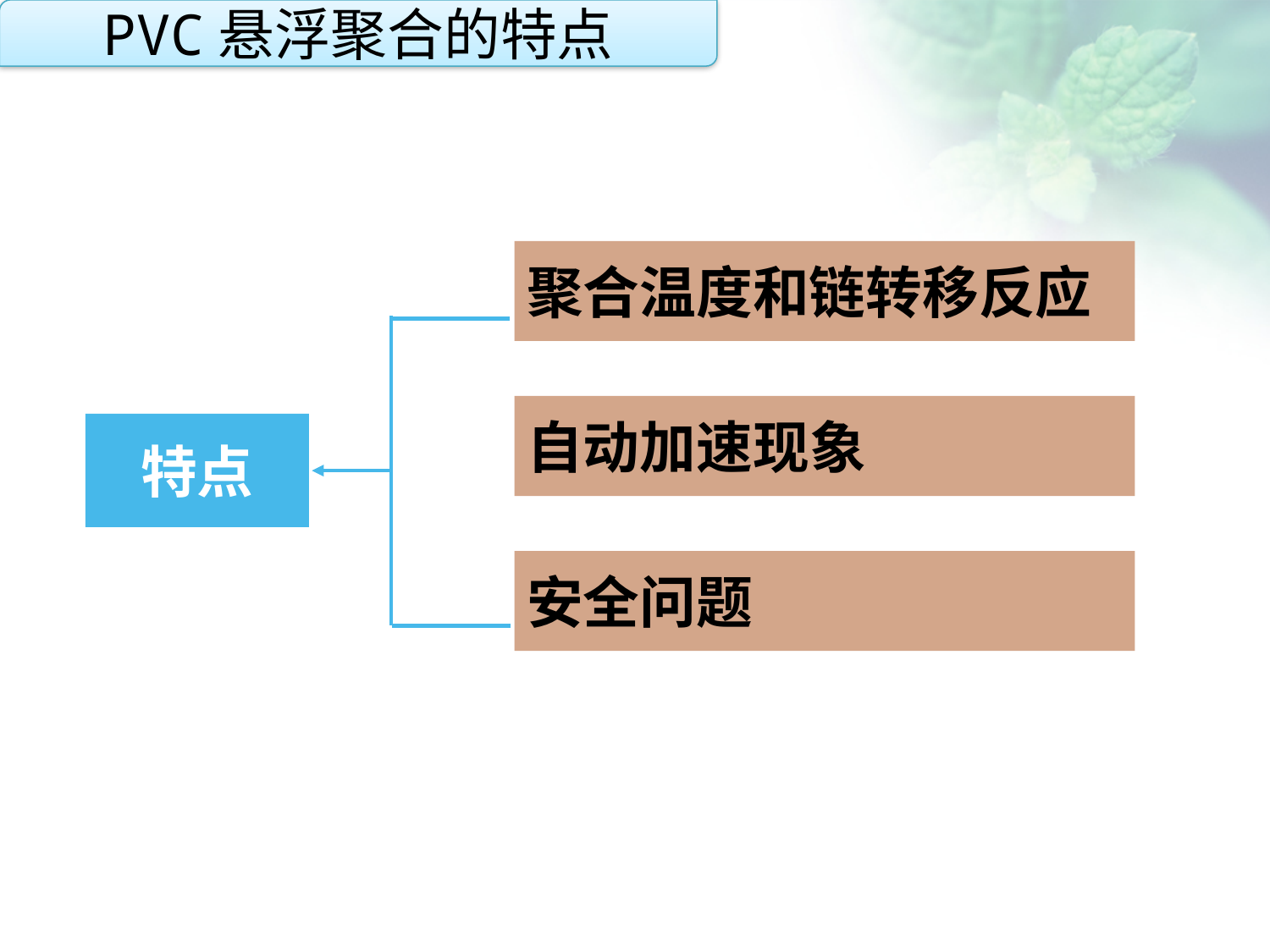

PVC悬浮聚合的特点
聚合温度和链转移反应
点击添加文本
自动加速现象
特点
点击添加文本
安全问题
点击添加文本
点击添加文本